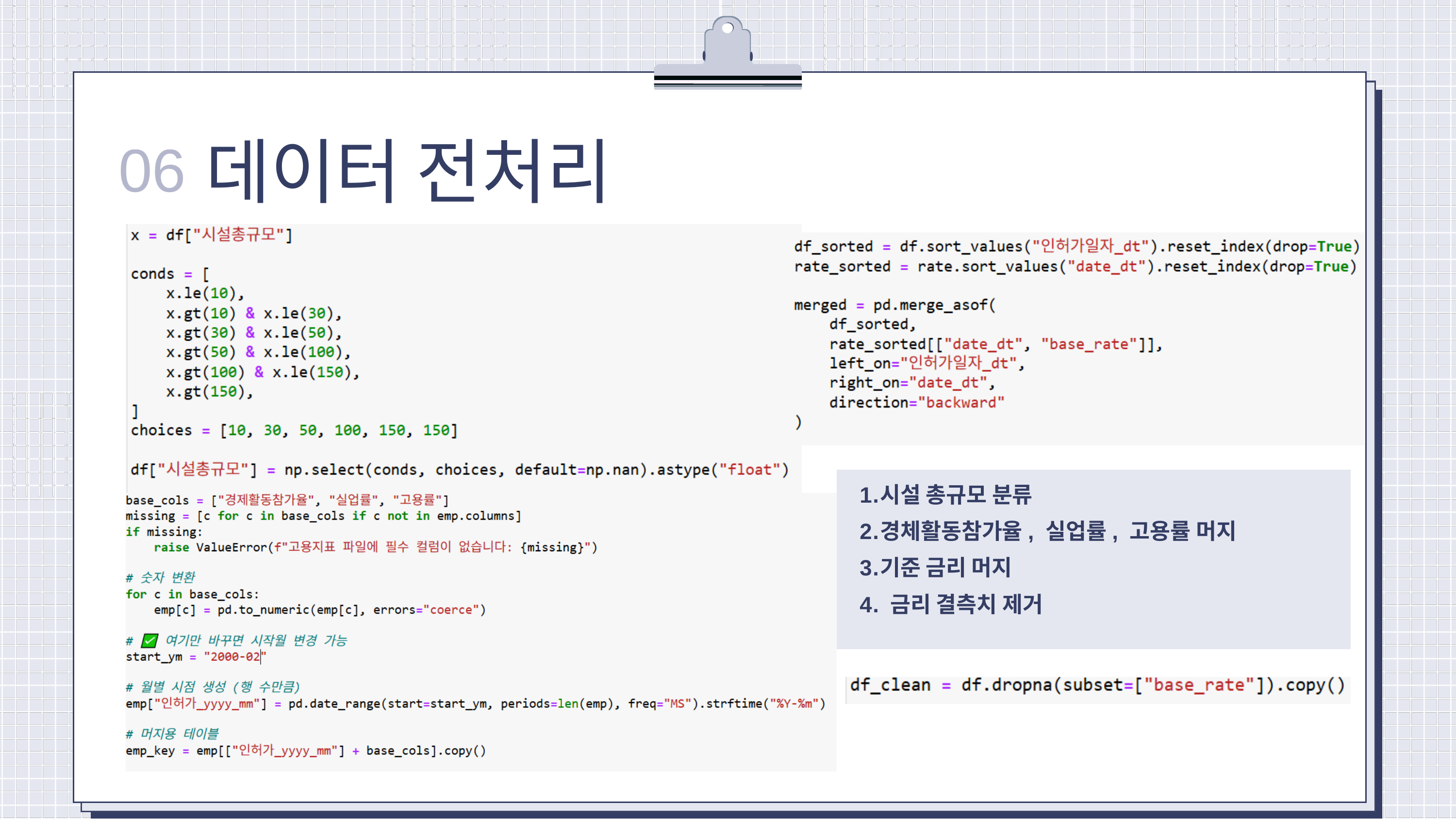

데이터 전처리
06

시설 총규모 분류
경체활동참가율, 실업률, 고용률 머지
기준 금리 머지
 금리 결측치 제거